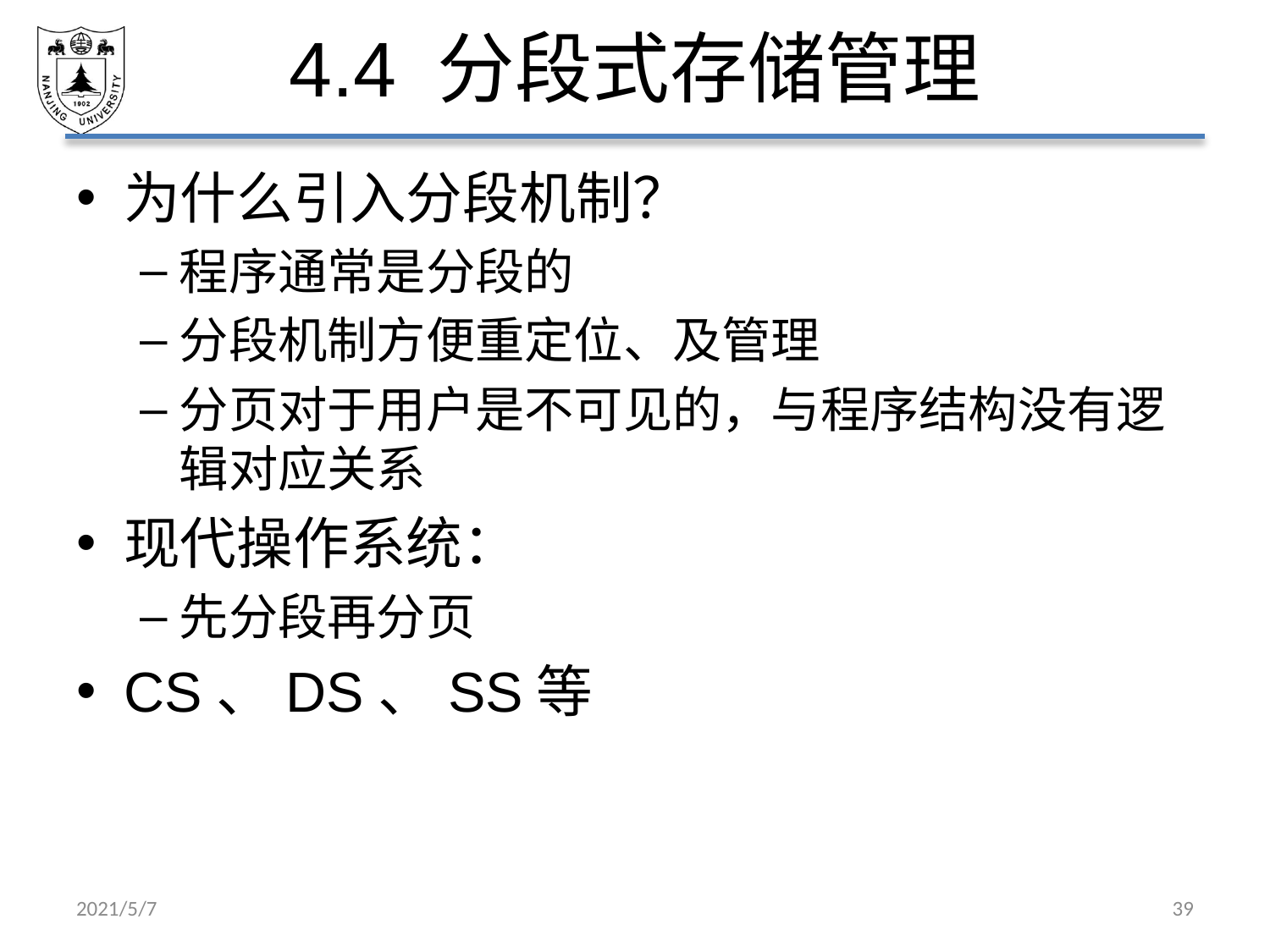

# 4.4 分段式存储管理
为什么引入分段机制？
程序通常是分段的
分段机制方便重定位、及管理
分页对于用户是不可见的，与程序结构没有逻辑对应关系
现代操作系统：
先分段再分页
CS、DS、SS等

2021/5/7
39